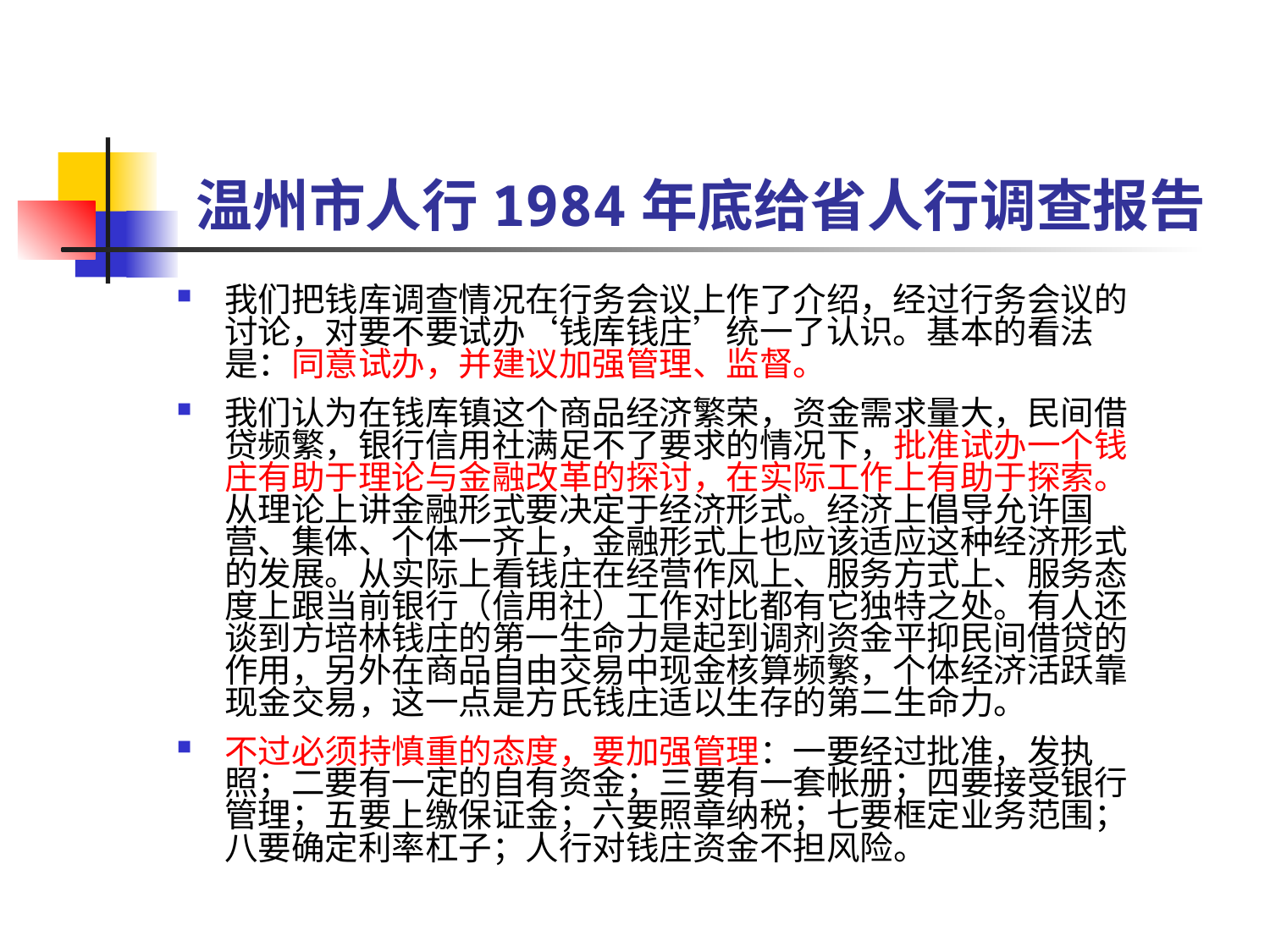

# 温州市人行1984年底给省人行调查报告
我们把钱库调查情况在行务会议上作了介绍，经过行务会议的讨论，对要不要试办‘钱库钱庄’统一了认识。基本的看法是：同意试办，并建议加强管理、监督。
我们认为在钱库镇这个商品经济繁荣，资金需求量大，民间借贷频繁，银行信用社满足不了要求的情况下，批准试办一个钱庄有助于理论与金融改革的探讨，在实际工作上有助于探索。从理论上讲金融形式要决定于经济形式。经济上倡导允许国营、集体、个体一齐上，金融形式上也应该适应这种经济形式的发展。从实际上看钱庄在经营作风上、服务方式上、服务态度上跟当前银行（信用社）工作对比都有它独特之处。有人还谈到方培林钱庄的第一生命力是起到调剂资金平抑民间借贷的作用，另外在商品自由交易中现金核算频繁，个体经济活跃靠现金交易，这一点是方氏钱庄适以生存的第二生命力。
不过必须持慎重的态度，要加强管理：一要经过批准，发执照；二要有一定的自有资金；三要有一套帐册；四要接受银行管理；五要上缴保证金；六要照章纳税；七要框定业务范围；八要确定利率杠子；人行对钱庄资金不担风险。